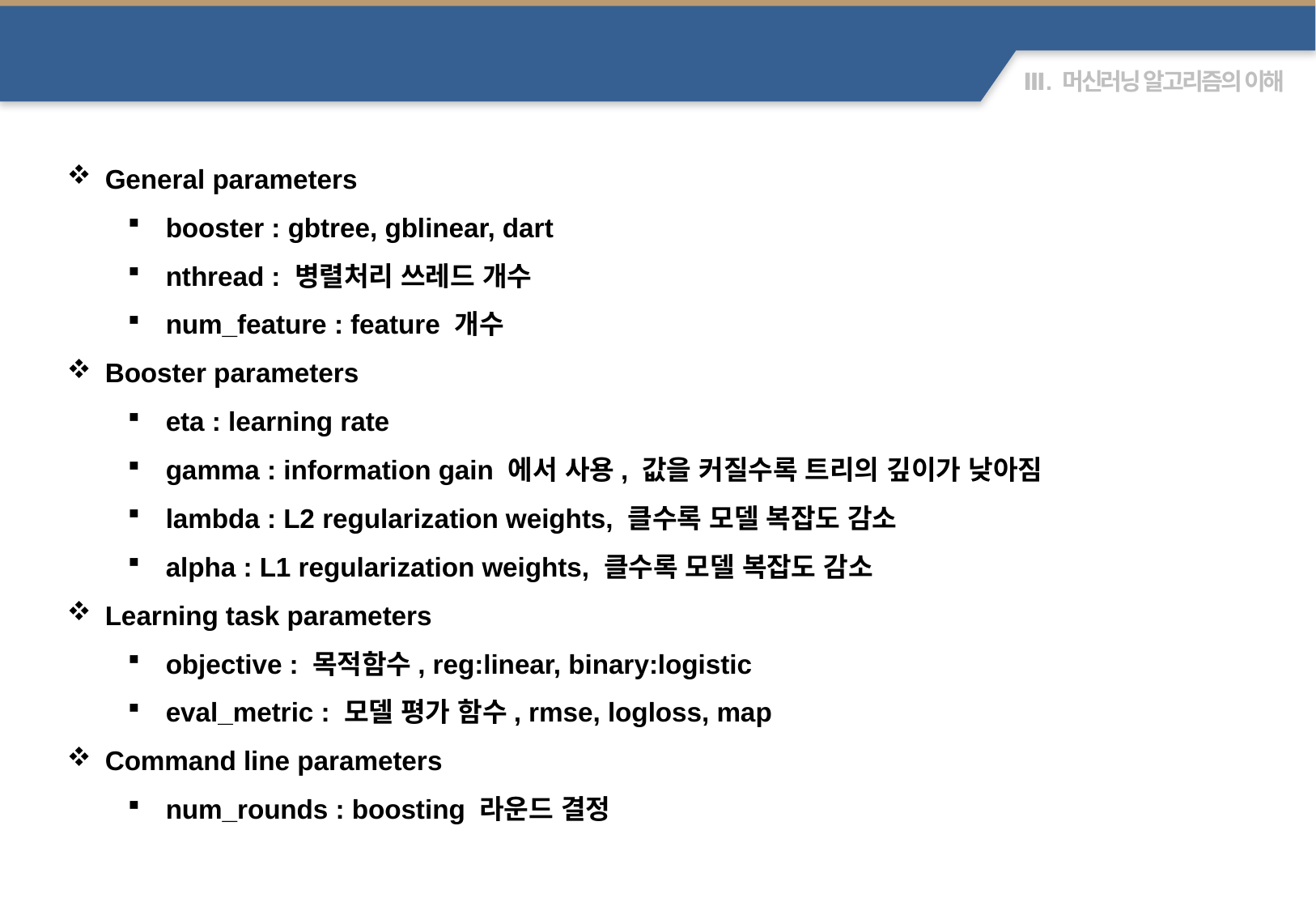

XGBoost(eXtreme Gradient Boost)
General parameters
booster : gbtree, gblinear, dart
nthread : 병렬처리 쓰레드 개수
num_feature : feature 개수
Booster parameters
eta : learning rate
gamma : information gain 에서 사용, 값을 커질수록 트리의 깊이가 낮아짐
lambda : L2 regularization weights, 클수록 모델 복잡도 감소
alpha : L1 regularization weights, 클수록 모델 복잡도 감소
Learning task parameters
objective : 목적함수, reg:linear, binary:logistic
eval_metric : 모델 평가 함수, rmse, logloss, map
Command line parameters
num_rounds : boosting 라운드 결정